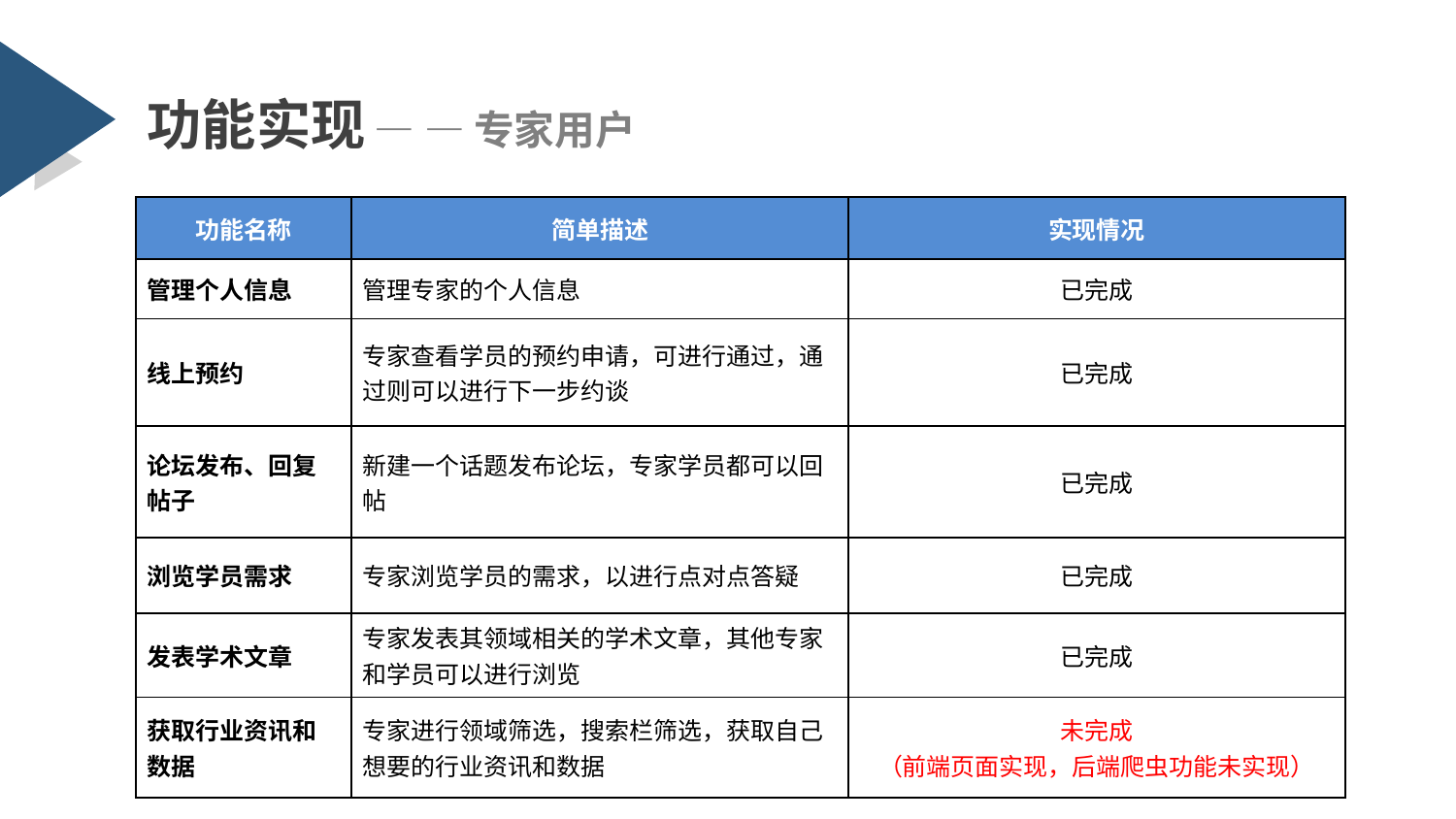

功能实现 — — 专家用户

| 功能名称 | 简单描述 | 实现情况 |
| --- | --- | --- |
| 管理个人信息 | 管理专家的个人信息 | 已完成 |
| 线上预约 | 专家查看学员的预约申请，可进行通过，通过则可以进行下一步约谈 | 已完成 |
| 论坛发布、回复帖子 | 新建一个话题发布论坛，专家学员都可以回帖 | 已完成 |
| 浏览学员需求 | 专家浏览学员的需求，以进行点对点答疑 | 已完成 |
| 发表学术文章 | 专家发表其领域相关的学术文章，其他专家和学员可以进行浏览 | 已完成 |
| 获取行业资讯和数据 | 专家进行领域筛选，搜索栏筛选，获取自己想要的行业资讯和数据 | 未完成 （前端页面实现，后端爬虫功能未实现） |